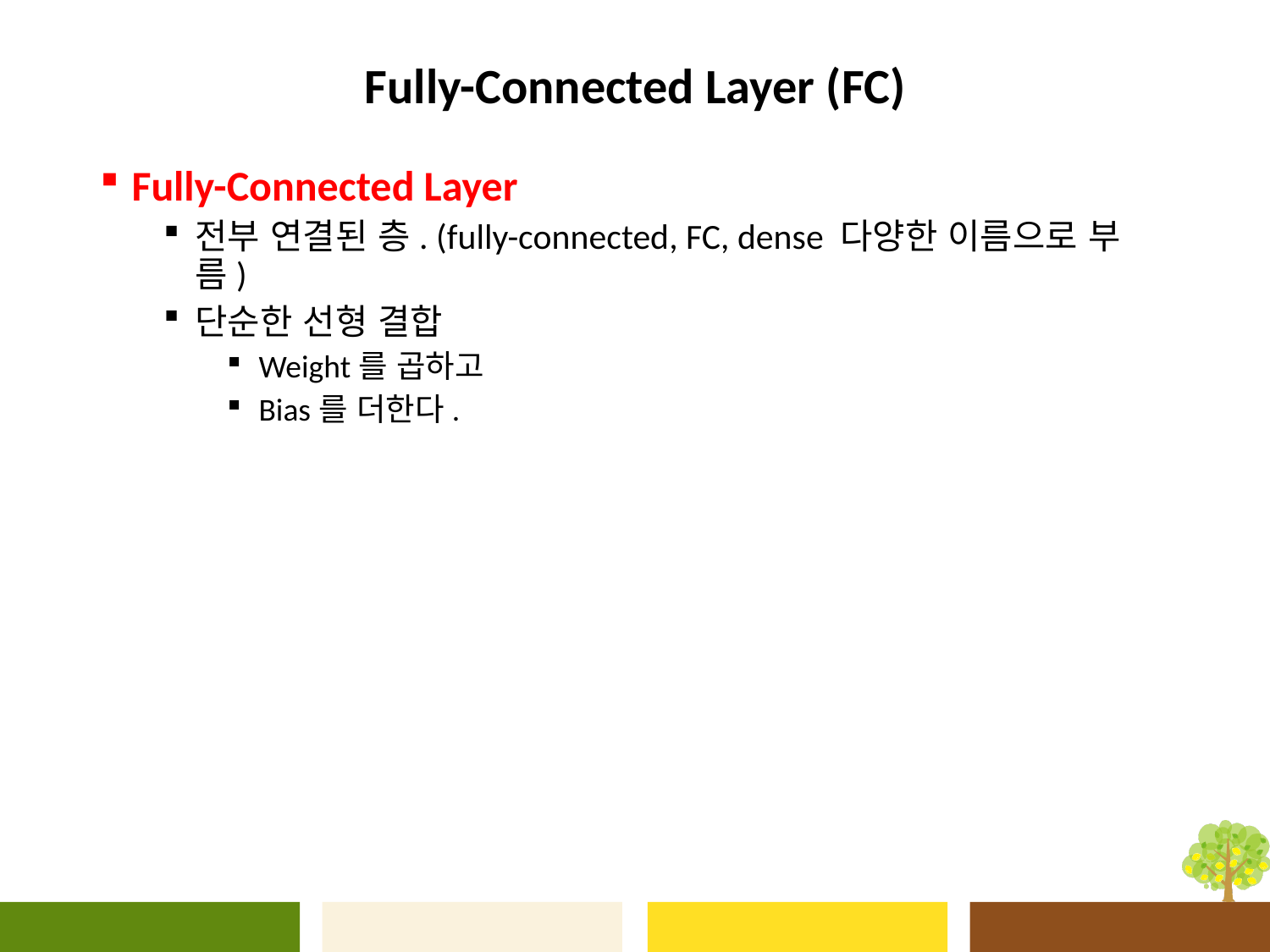

# Fully-Connected Layer (FC)
Fully-Connected Layer
전부 연결된 층. (fully-connected, FC, dense 다양한 이름으로 부름)
단순한 선형 결합
Weight를 곱하고
Bias를 더한다.